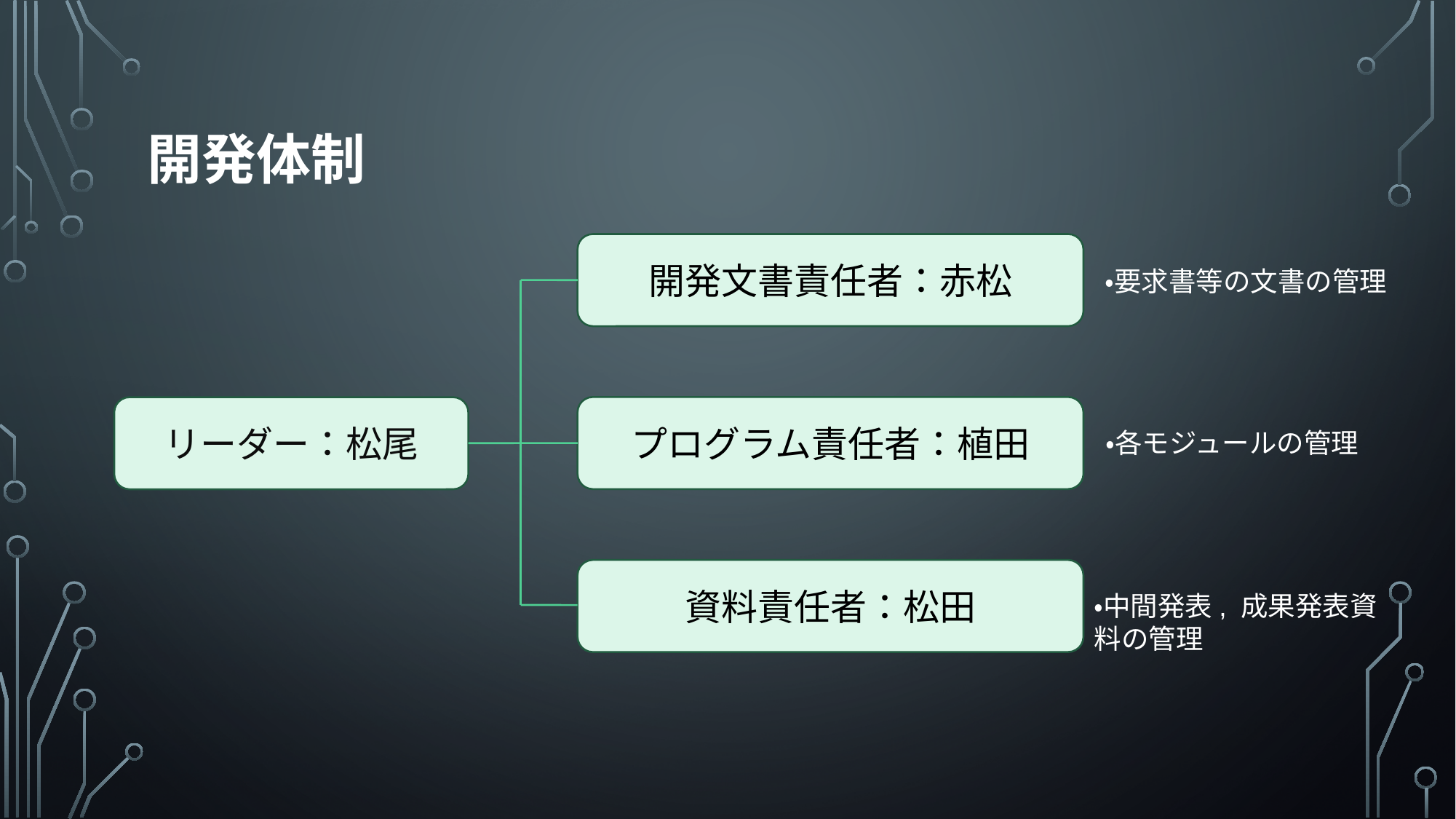

# 開発体制
開発文書責任者：赤松
・要求書等の文書の管理
プログラム責任者：植田
リーダー：松尾
・各モジュールの管理
資料責任者：松田
・中間発表, 成果発表資料の管理